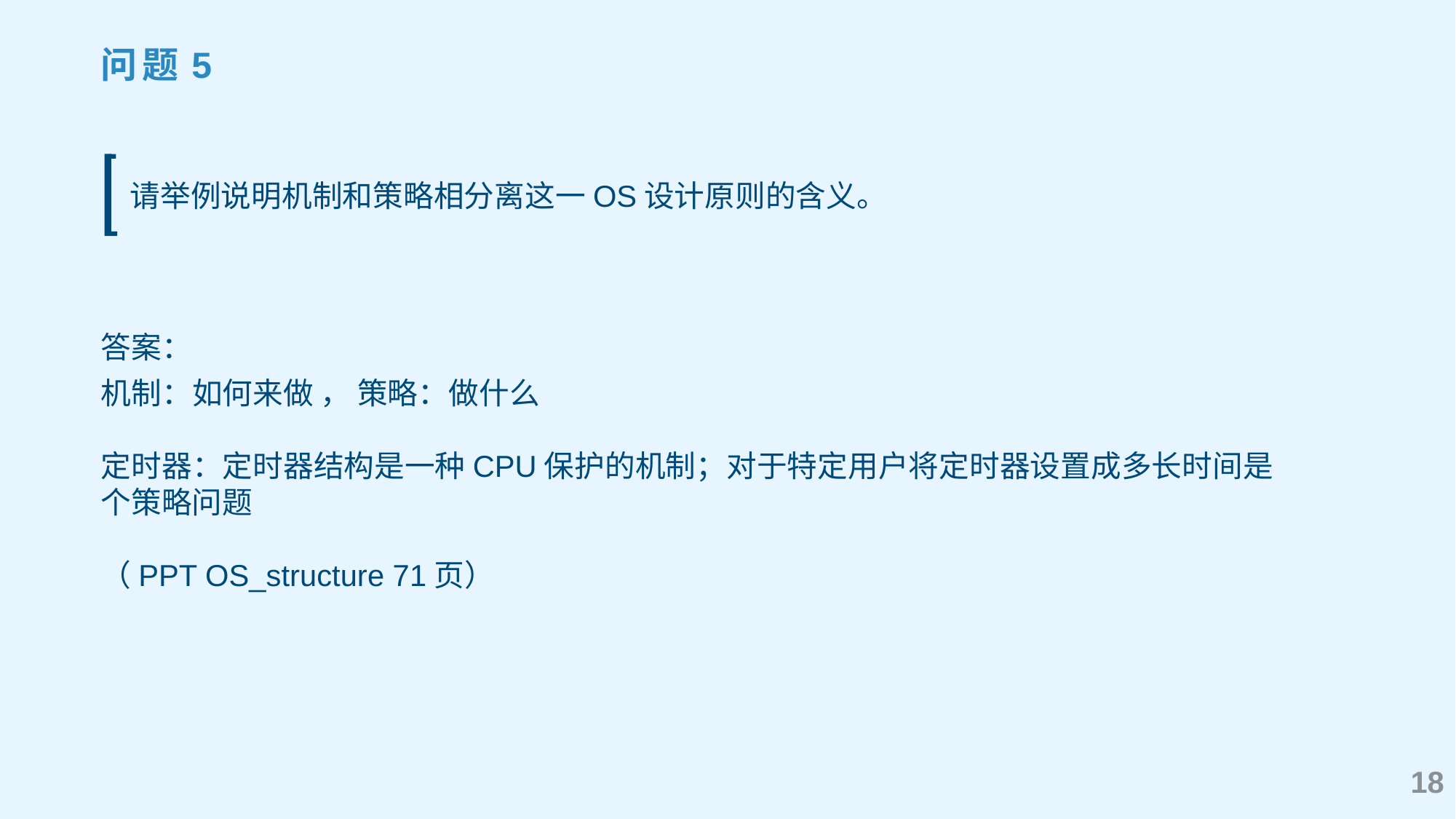

问题5

请举例说明机制和策略相分离这一OS设计原则的含义。
答案：
机制：如何来做 ， 策略：做什么

定时器：定时器结构是一种CPU保护的机制；对于特定用户将定时器设置成多长时间是个策略问题

（PPT OS_structure 71页）

18